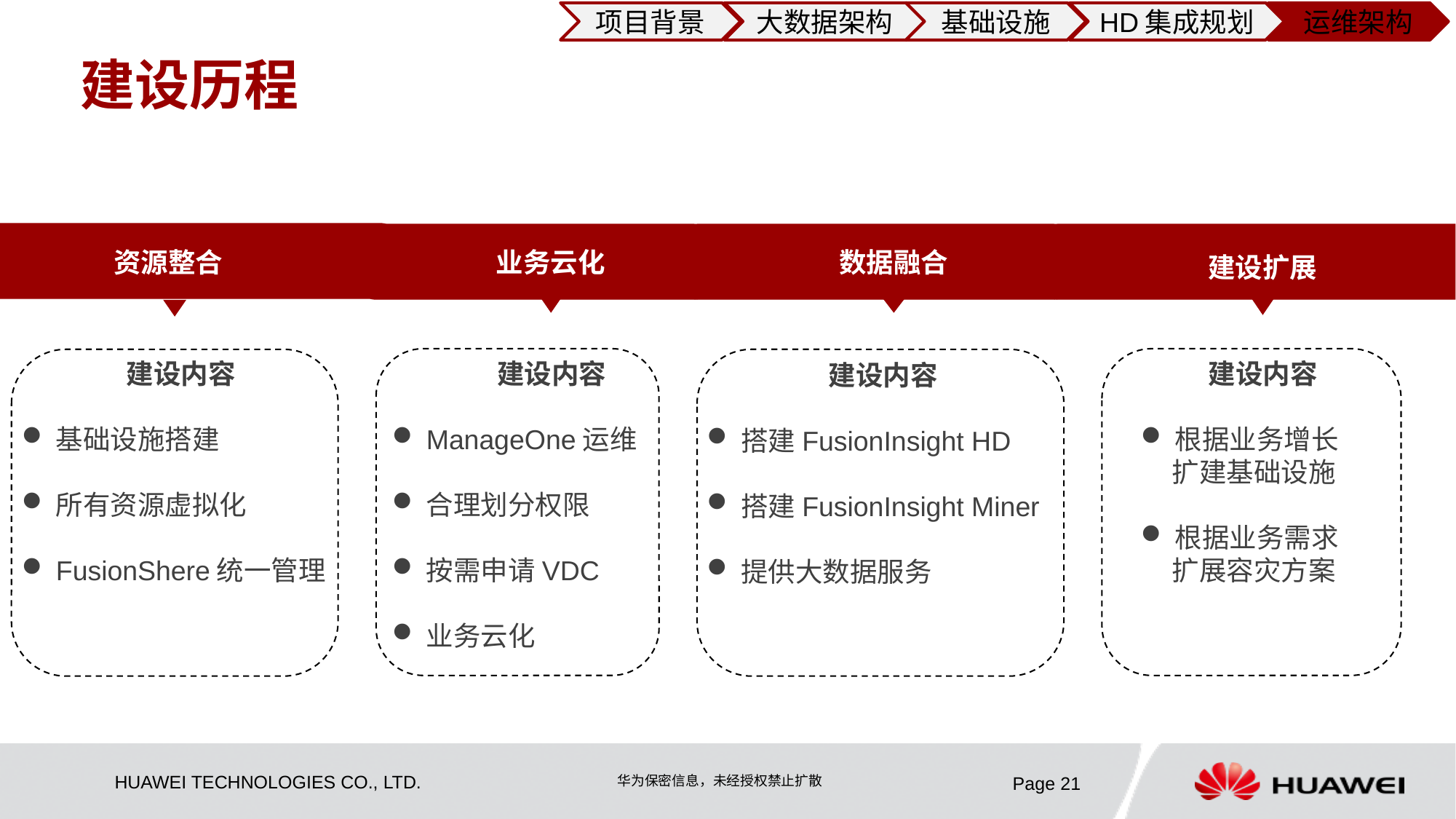

项目背景
大数据架构
基础设施
HD集成规划
运维架构
# 建设历程

资源整合
业务云化
数据融合
建设扩展

建设内容

基础设施搭建

所有资源虚拟化

FusionShere统一管理
建设内容

ManageOne运维

合理划分权限

按需申请VDC

业务云化
建设内容

根据业务增长
    扩建基础设施

根据业务需求
    扩展容灾方案

建设内容

搭建FusionInsight HD

搭建FusionInsight Miner

提供大数据服务